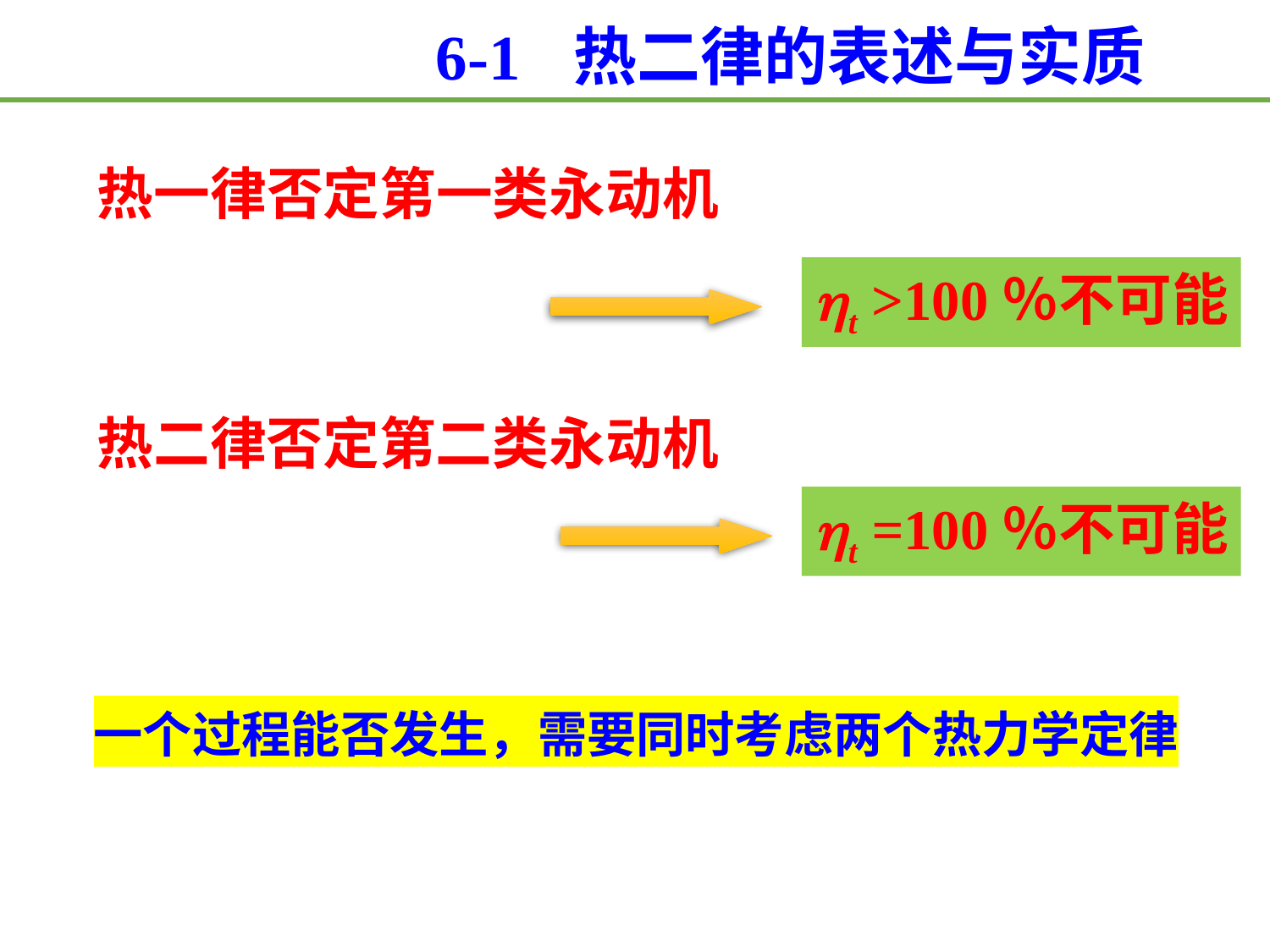

6-1 热二律的表述与实质
热一律否定第一类永动机
ηt >100％不可能

热二律否定第二类永动机
ηt =100％不可能

一个过程能否发生，需要同时考虑两个热力学定律